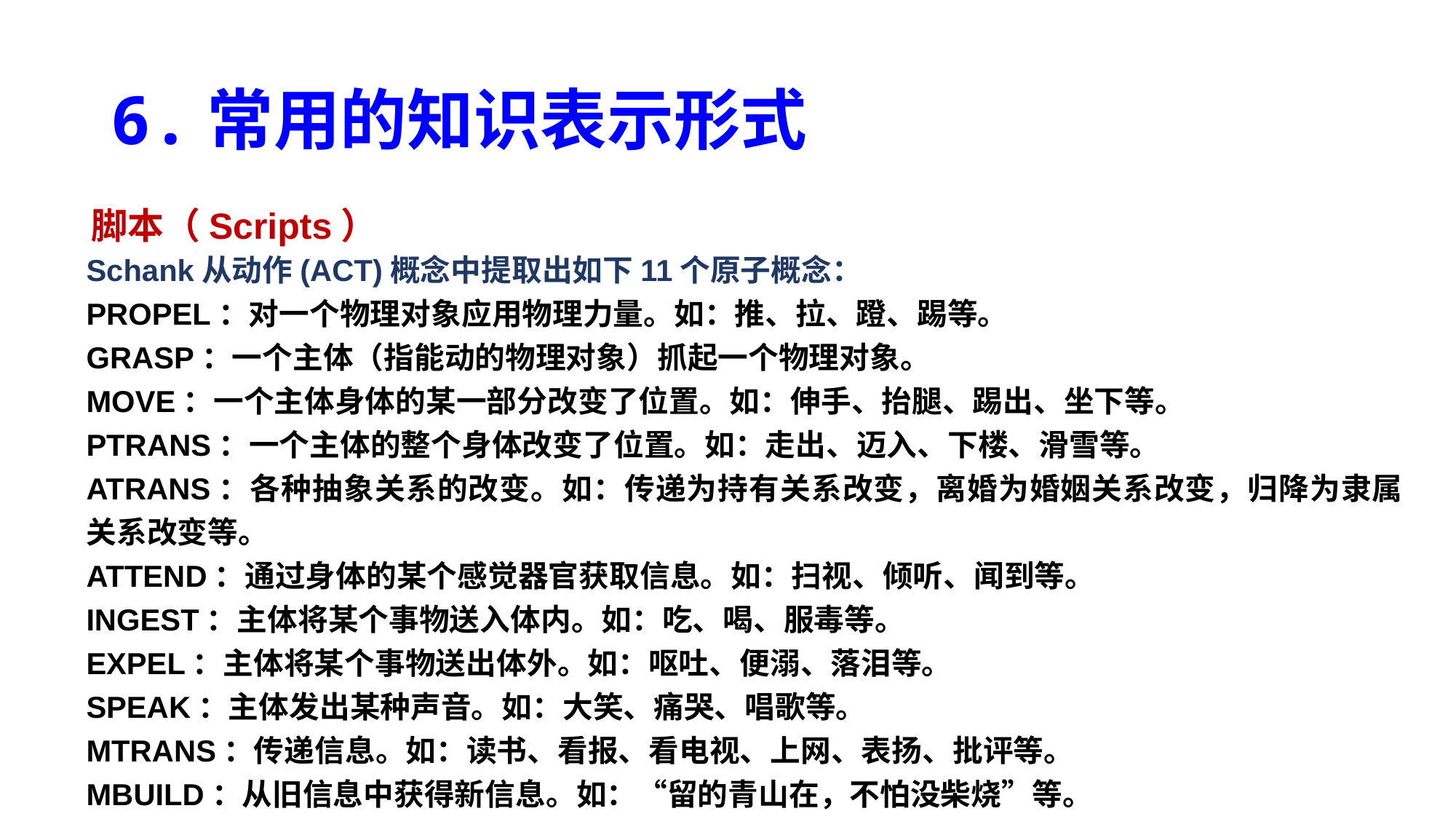

# 6.常用的知识表示形式

脚本（Scripts）

Schank从动作(ACT)概念中提取出如下11个原子概念：
PROPEL：对一个物理对象应用物理力量。如：推、拉、蹬、踢等。
GRASP：一个主体（指能动的物理对象）抓起一个物理对象。
MOVE：一个主体身体的某一部分改变了位置。如：伸手、抬腿、踢出、坐下等。
PTRANS：一个主体的整个身体改变了位置。如：走出、迈入、下楼、滑雪等。
ATRANS：各种抽象关系的改变。如：传递为持有关系改变，离婚为婚姻关系改变，归降为隶属关系改变等。
ATTEND：通过身体的某个感觉器官获取信息。如：扫视、倾听、闻到等。
INGEST：主体将某个事物送入体内。如：吃、喝、服毒等。
EXPEL：主体将某个事物送出体外。如：呕吐、便溺、落泪等。
SPEAK：主体发出某种声音。如：大笑、痛哭、唱歌等。
MTRANS：传递信息。如：读书、看报、看电视、上网、表扬、批评等。
MBUILD：从旧信息中获得新信息。如：“留的青山在，不怕没柴烧”等。